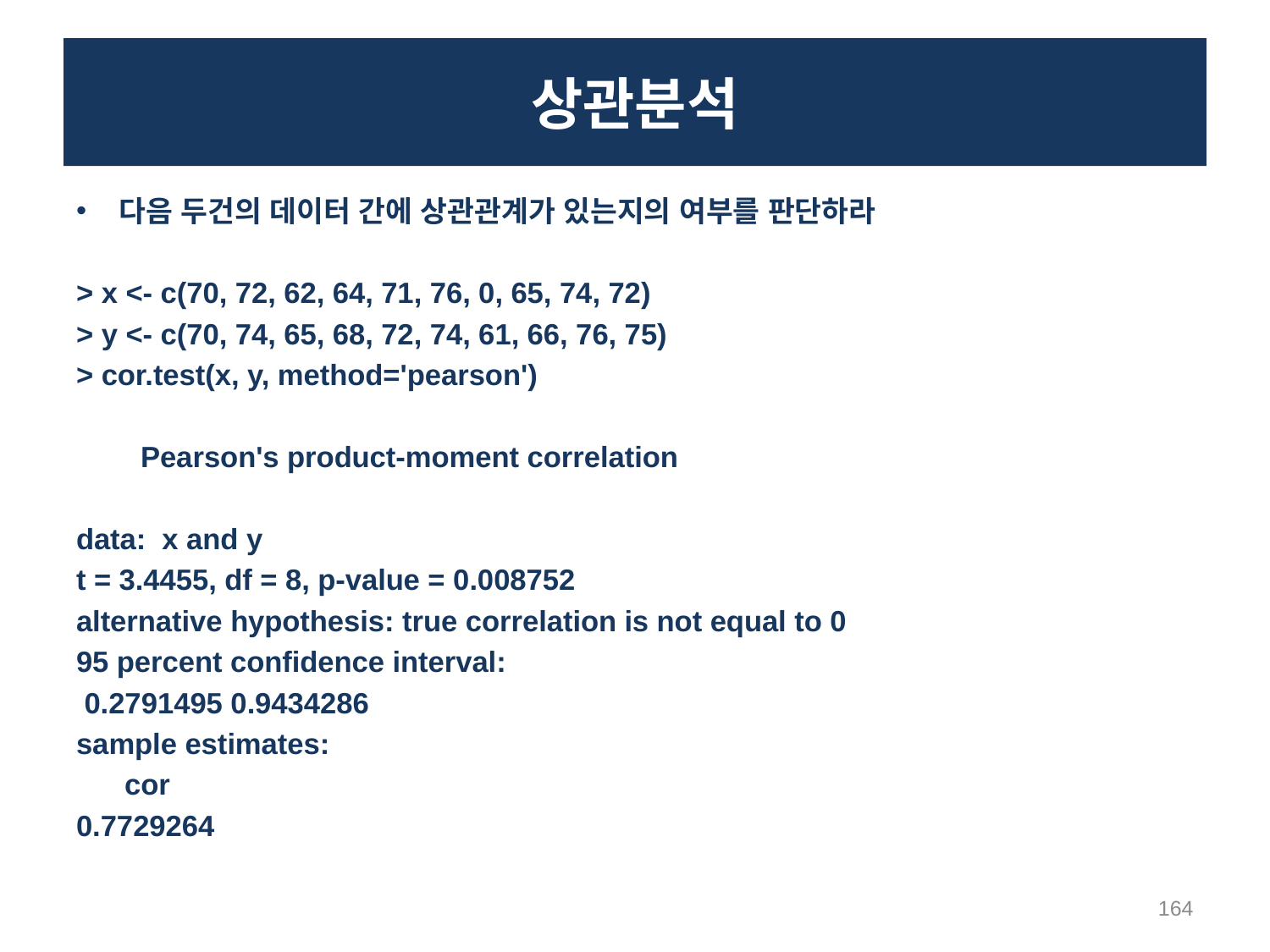

# 상관분석
다음 두건의 데이터 간에 상관관계가 있는지의 여부를 판단하라

> x <- c(70, 72, 62, 64, 71, 76, 0, 65, 74, 72)
> y <- c(70, 74, 65, 68, 72, 74, 61, 66, 76, 75)
> cor.test(x, y, method='pearson')

        Pearson's product-moment correlation

data:  x and y
t = 3.4455, df = 8, p-value = 0.008752
alternative hypothesis: true correlation is not equal to 0
95 percent confidence interval:
 0.2791495 0.9434286
sample estimates:
      cor
0.7729264

164